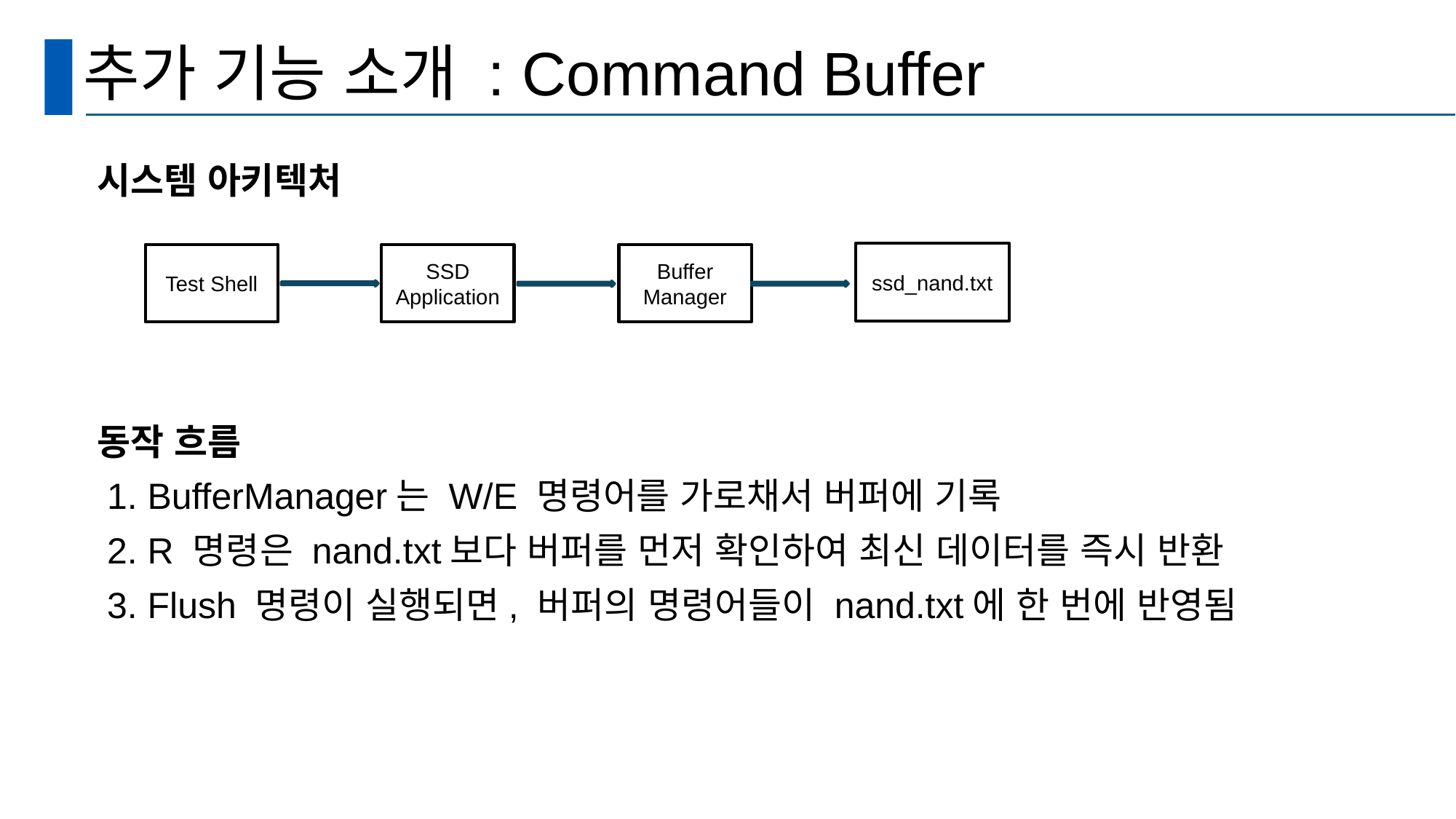

# 추가 기능 소개 : Command Buffer
시스템 아키텍처

동작 흐름
 1. BufferManager는 W/E 명령어를 가로채서 버퍼에 기록
 2. R 명령은 nand.txt보다 버퍼를 먼저 확인하여 최신 데이터를 즉시 반환
 3. Flush 명령이 실행되면, 버퍼의 명령어들이 nand.txt에 한 번에 반영됨
ssd_nand.txt
Test Shell
SSD
Application
Buffer
Manager